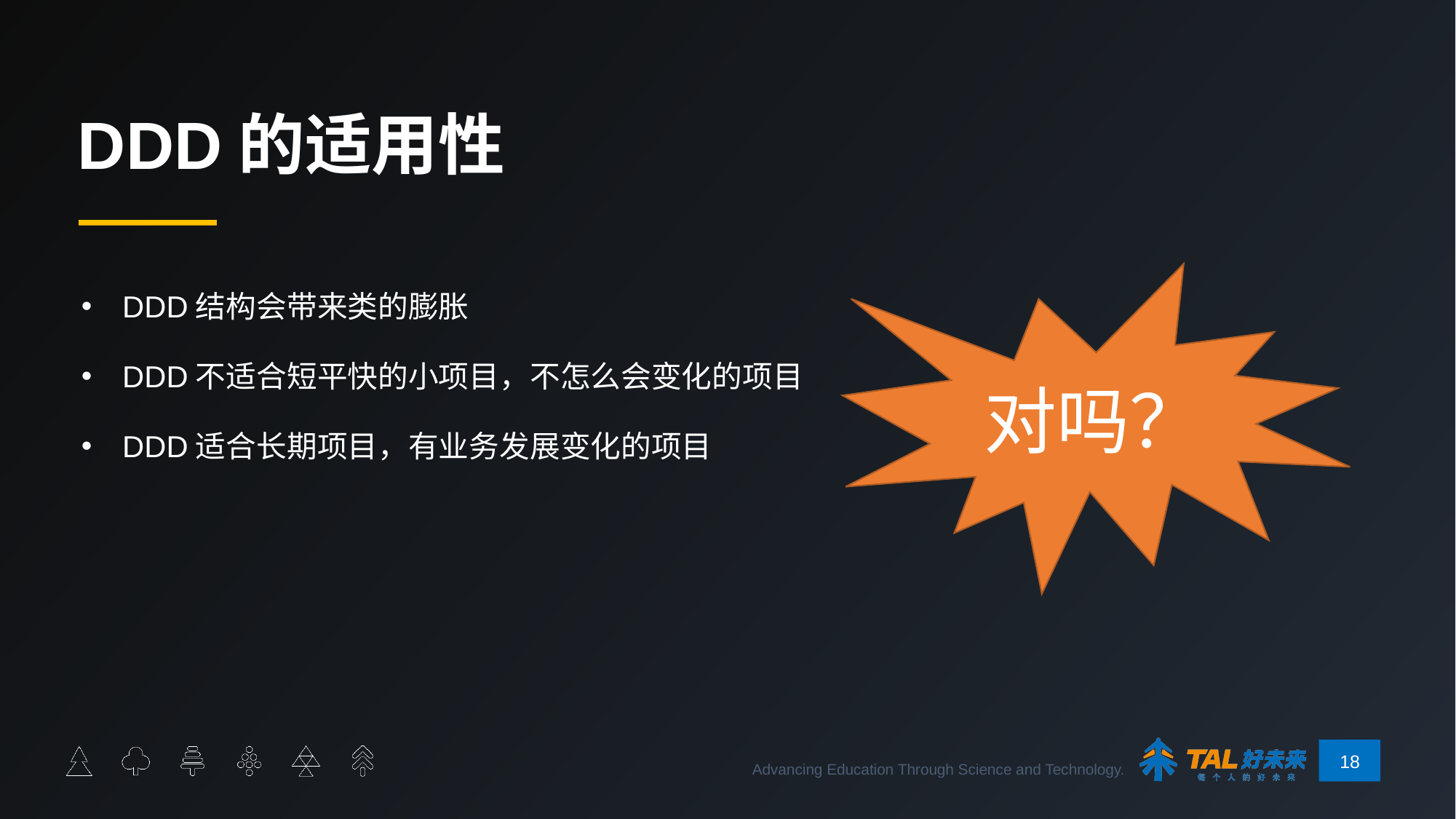

# DDD的适用性

DDD结构会带来类的膨胀
DDD不适合短平快的小项目，不怎么会变化的项目
DDD适合长期项目，有业务发展变化的项目
对吗？
18